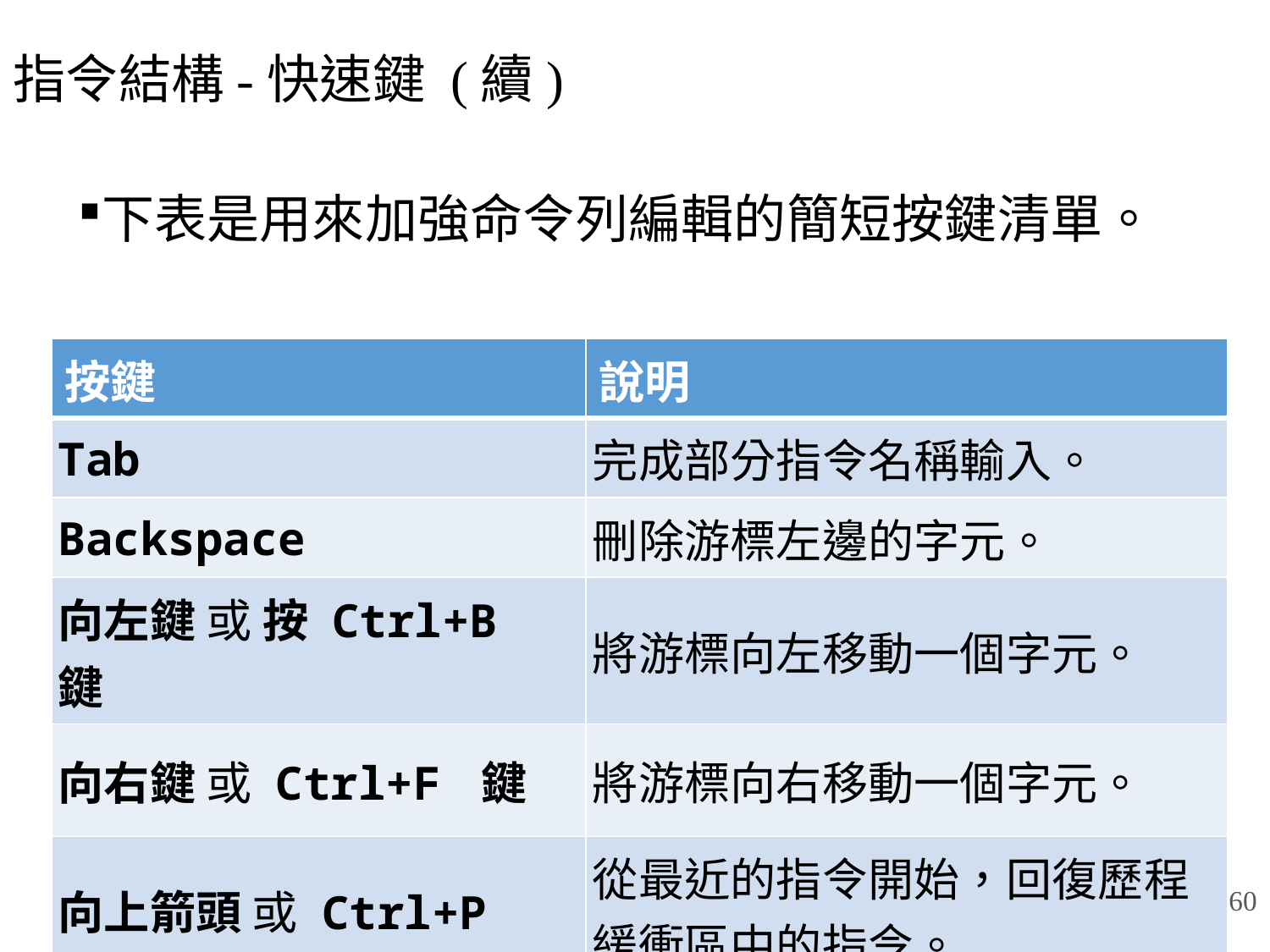

# 指令結構-快速鍵 (續)
下表是用來加強命令列編輯的簡短按鍵清單。

| 按鍵 | 說明 |
| --- | --- |
| Tab | 完成部分指令名稱輸入。 |
| Backspace | 刪除游標左邊的字元。 |
| 向左鍵 或 按 Ctrl+B 鍵 | 將游標向左移動一個字元。 |
| 向右鍵 或 Ctrl+F 鍵 | 將游標向右移動一個字元。 |
| 向上箭頭 或 Ctrl+P | 從最近的指令開始，回復歷程緩衝區中的指令。 |
60